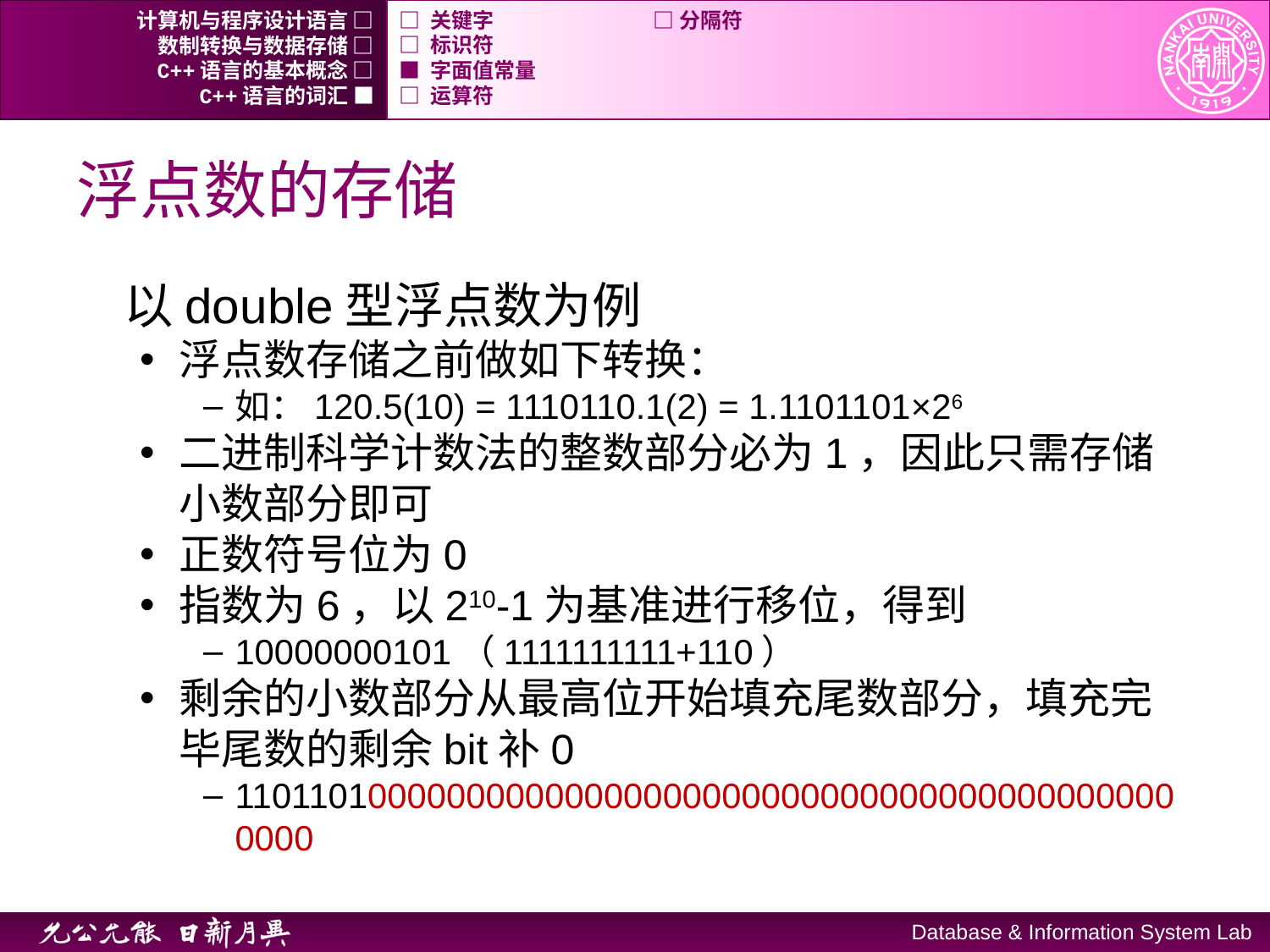

计算机与程序设计语言 □
□ 关键字		□ 分隔符
数制转换与数据存储 □
□ 标识符
C++语言的基本概念 □
■ 字面值常量
C++语言的词汇 ■
□ 运算符
# 浮点数的存储
以double型浮点数为例
浮点数存储之前做如下转换：
如：120.5(10) = 1110110.1(2) = 1.1101101×26
二进制科学计数法的整数部分必为1，因此只需存储小数部分即可
正数符号位为0
指数为6，以210-1为基准进行移位，得到
10000000101（1111111111+110）
剩余的小数部分从最高位开始填充尾数部分，填充完毕尾数的剩余bit补0
1101101000000000000000000000000000000000000000000000